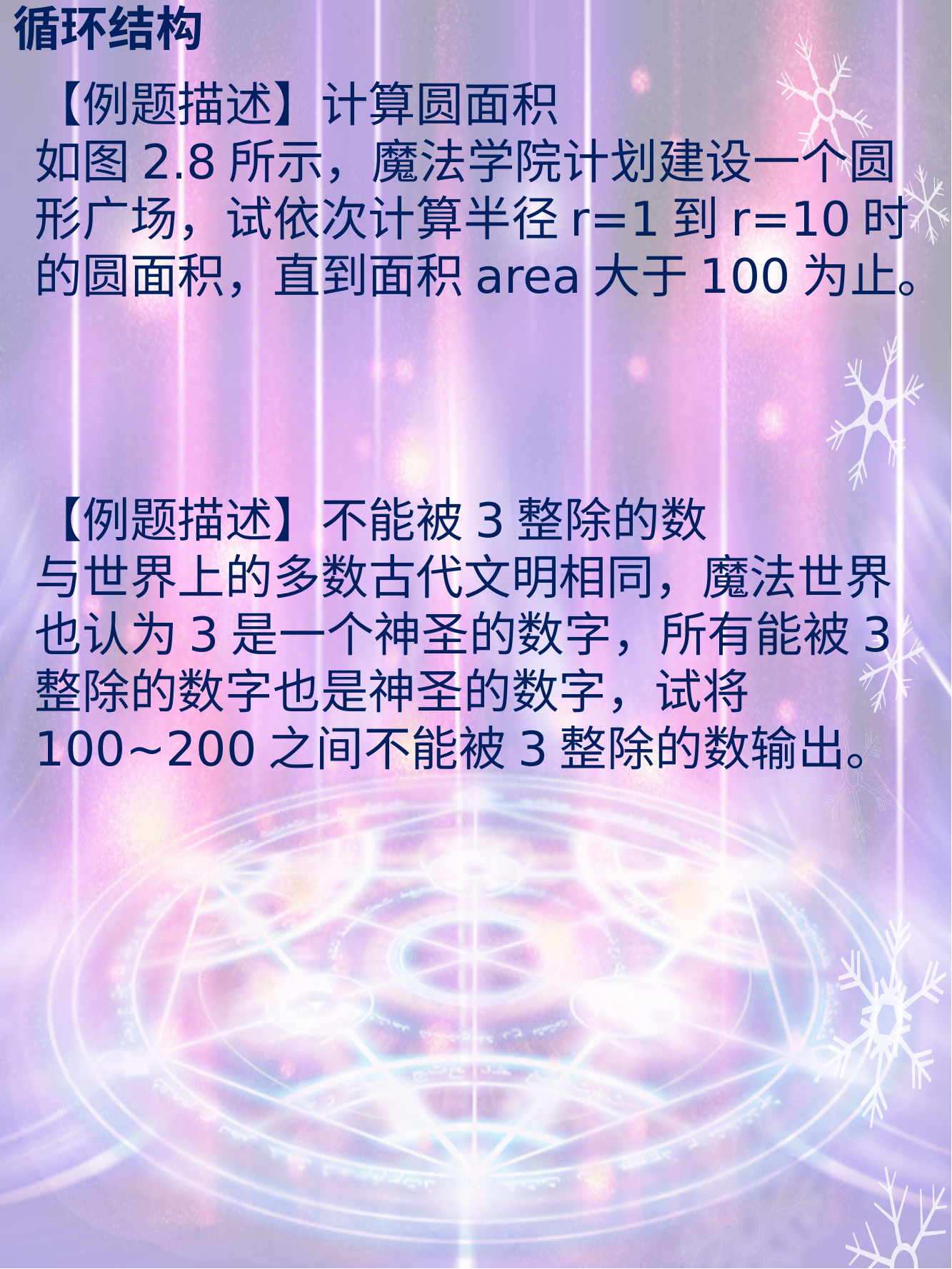

# 循环结构
【例题描述】计算圆面积
如图2.8所示，魔法学院计划建设一个圆形广场，试依次计算半径r=1到r=10时的圆面积，直到面积area大于100为止。

【例题描述】不能被3整除的数
与世界上的多数古代文明相同，魔法世界也认为3是一个神圣的数字，所有能被3整除的数字也是神圣的数字，试将100~200之间不能被3整除的数输出。